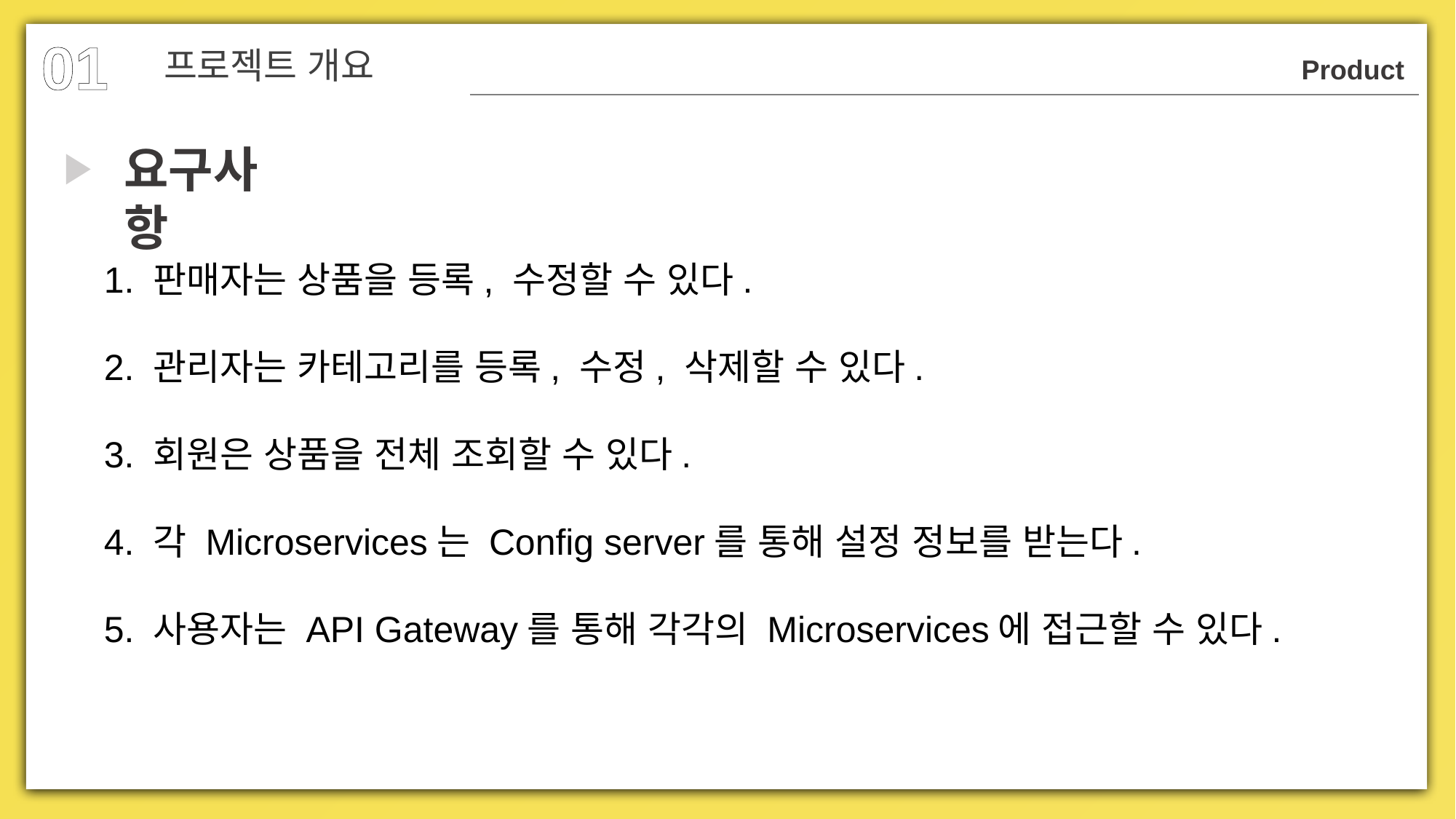

01

프로젝트 개요
Product
요구사항
▶
1. 판매자는 상품을 등록, 수정할 수 있다.

2. 관리자는 카테고리를 등록, 수정, 삭제할 수 있다.

3. 회원은 상품을 전체 조회할 수 있다.

4. 각 Microservices는 Config server를 통해 설정 정보를 받는다.

5. 사용자는 API Gateway를 통해 각각의 Microservices에 접근할 수 있다.